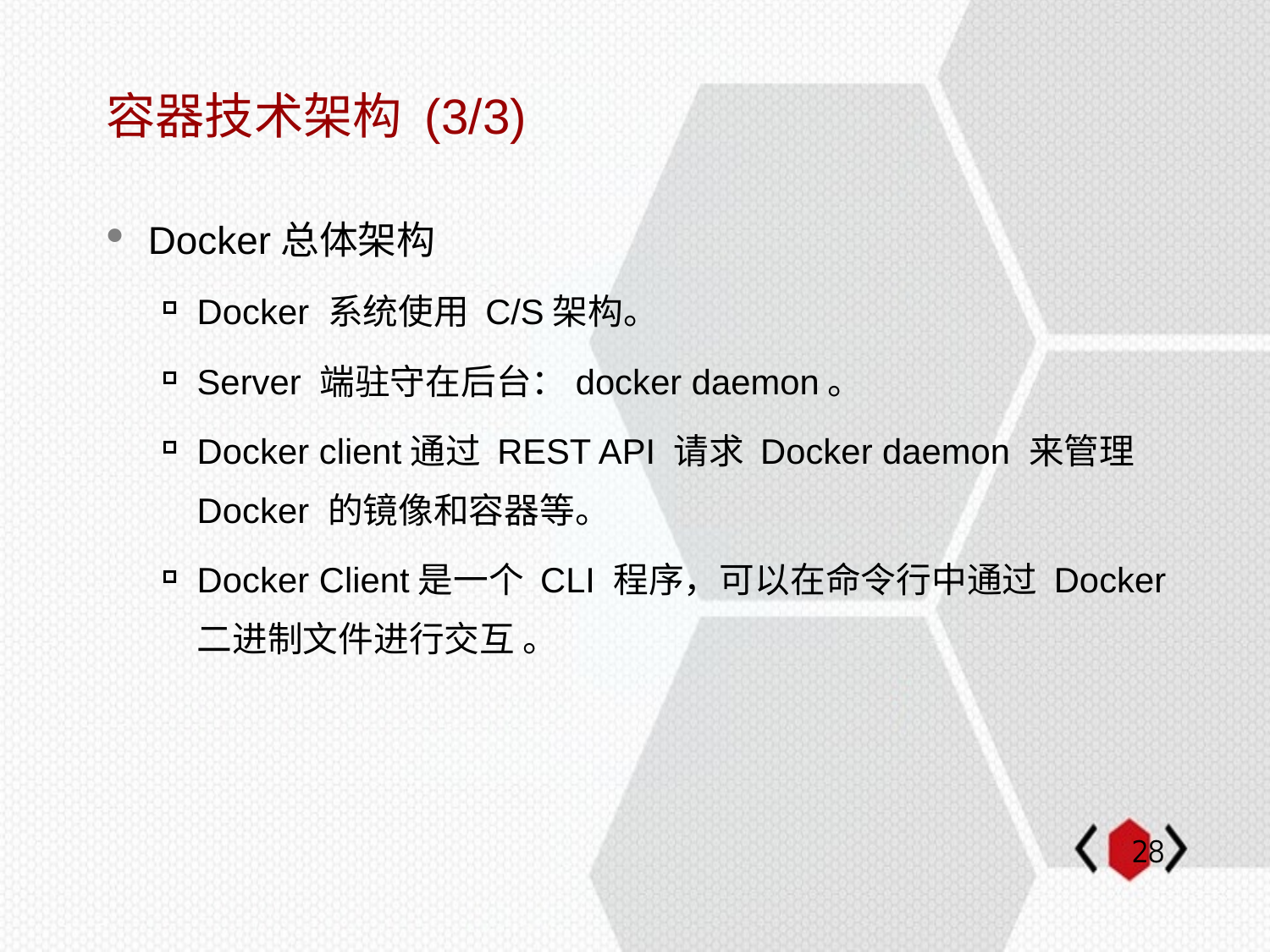

# 容器技术架构 (3/3)
Docker总体架构
Docker 系统使用 C/S架构。
Server 端驻守在后台：docker daemon。
Docker client通过 REST API 请求 Docker daemon 来管理 Docker 的镜像和容器等。
Docker Client是一个 CLI 程序，可以在命令行中通过 Docker 二进制文件进行交互 。
28